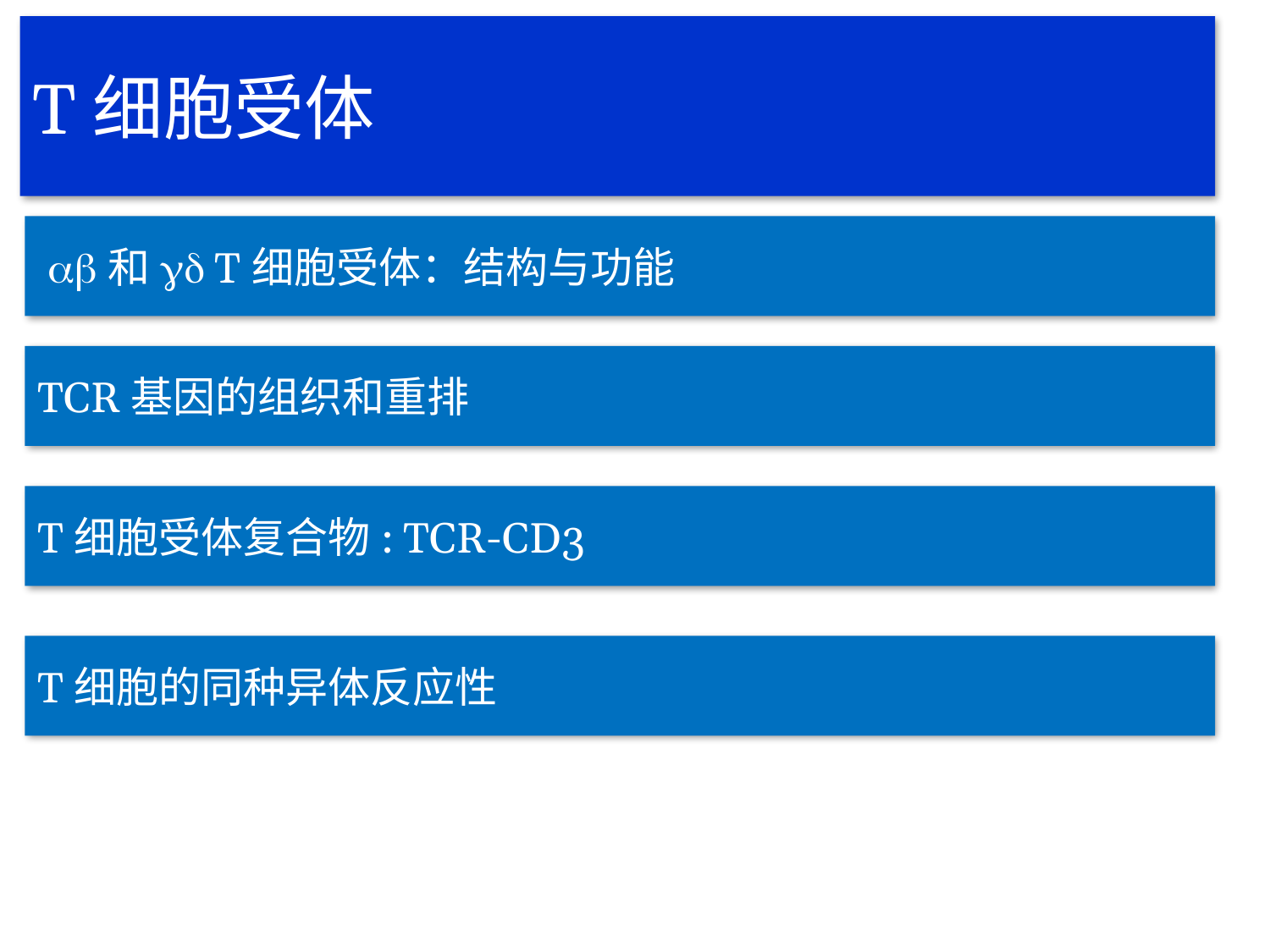

T细胞受体
 αβ和γδ T细胞受体：结构与功能
TCR基因的组织和重排
T细胞受体复合物: TCR-CD3
T细胞的同种异体反应性